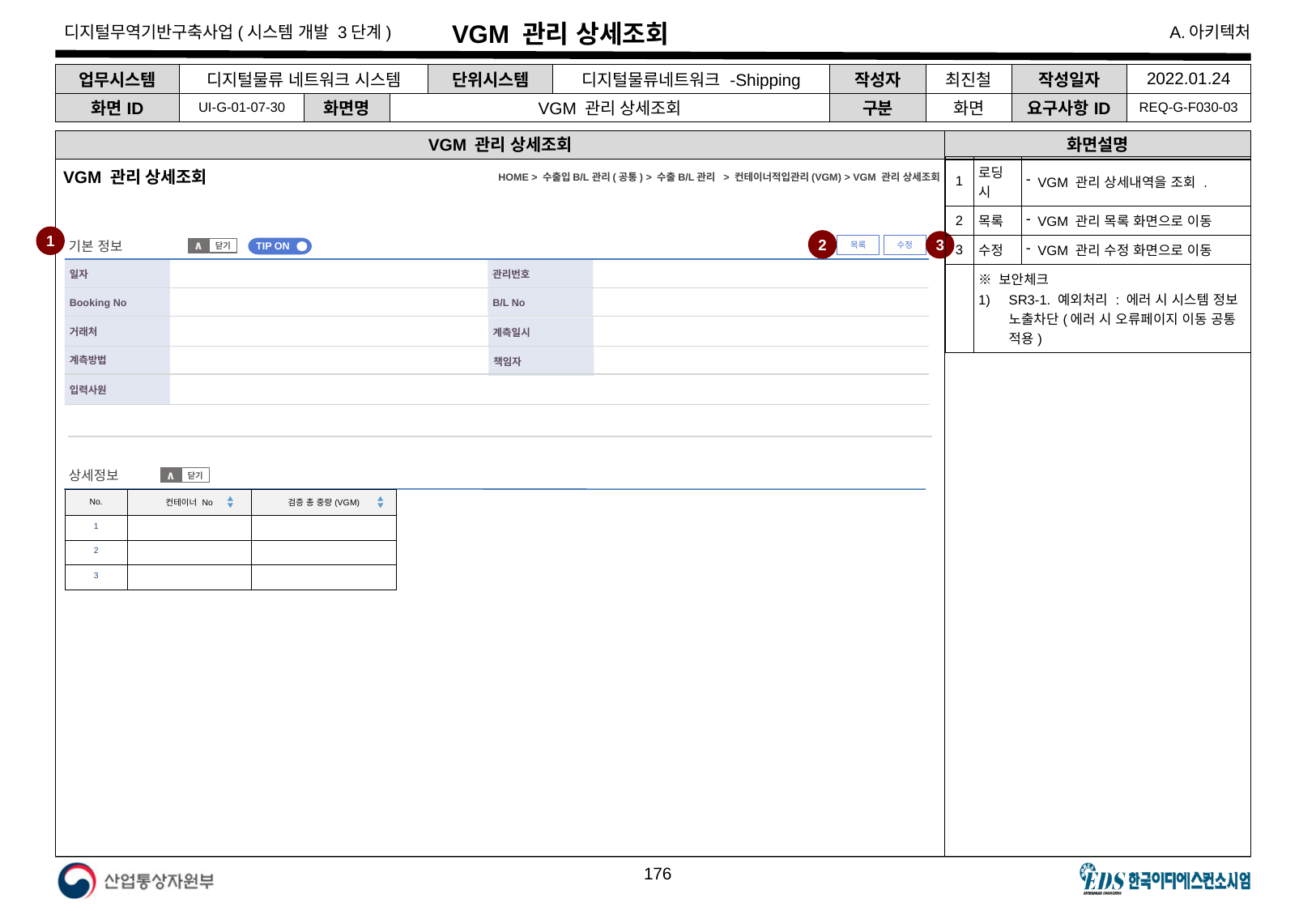

# VGM 관리 상세조회
| 업무시스템 | 디지털물류 네트워크 시스템 |  |  | 단위시스템 | 디지털물류네트워크 -Shipping | 작성자 | 최진철 | 작성일자 | 2022.01.24 |
| --- | --- | --- | --- | --- | --- | --- | --- | --- | --- |
| 화면ID | UI-G-01-07-30 | 화면명 | VGM 관리 상세조회 |  |  | 구분 | 화면 | 요구사항ID | REQ-G-F030-03 |
VGM 관리 상세조회
화면설명

| 1 | 로딩 시 | VGM 관리 상세내역을 조회 . |
| --- | --- | --- |
| 2 | 목록 | VGM 관리 목록 화면으로 이동 |
| 3 | 수정 | VGM 관리 수정 화면으로 이동 |
|  | ※ 보안체크 SR3-1. 예외처리 : 에러 시 시스템 정보 노출차단(에러 시 오류페이지 이동 공통 적용) |  |
VGM 관리 상세조회
HOME > 수출입B/L관리(공통) > 수출B/L관리  > 컨테이너적입관리(VGM) > VGM 관리 상세조회

1
2
3
기본 정보
수정
목록
TIP ON

닫기
∧
일자
관리번호
Booking No
B/L No
계측일시
거래처
계측방법
책임자
입력사원
상세정보
닫기
∧
| No. | 컨테이너 No | 검증 총 중량(VGM) |
| --- | --- | --- |
| 1 |  |  |
| 2 |  |  |
| 3 |  |  |